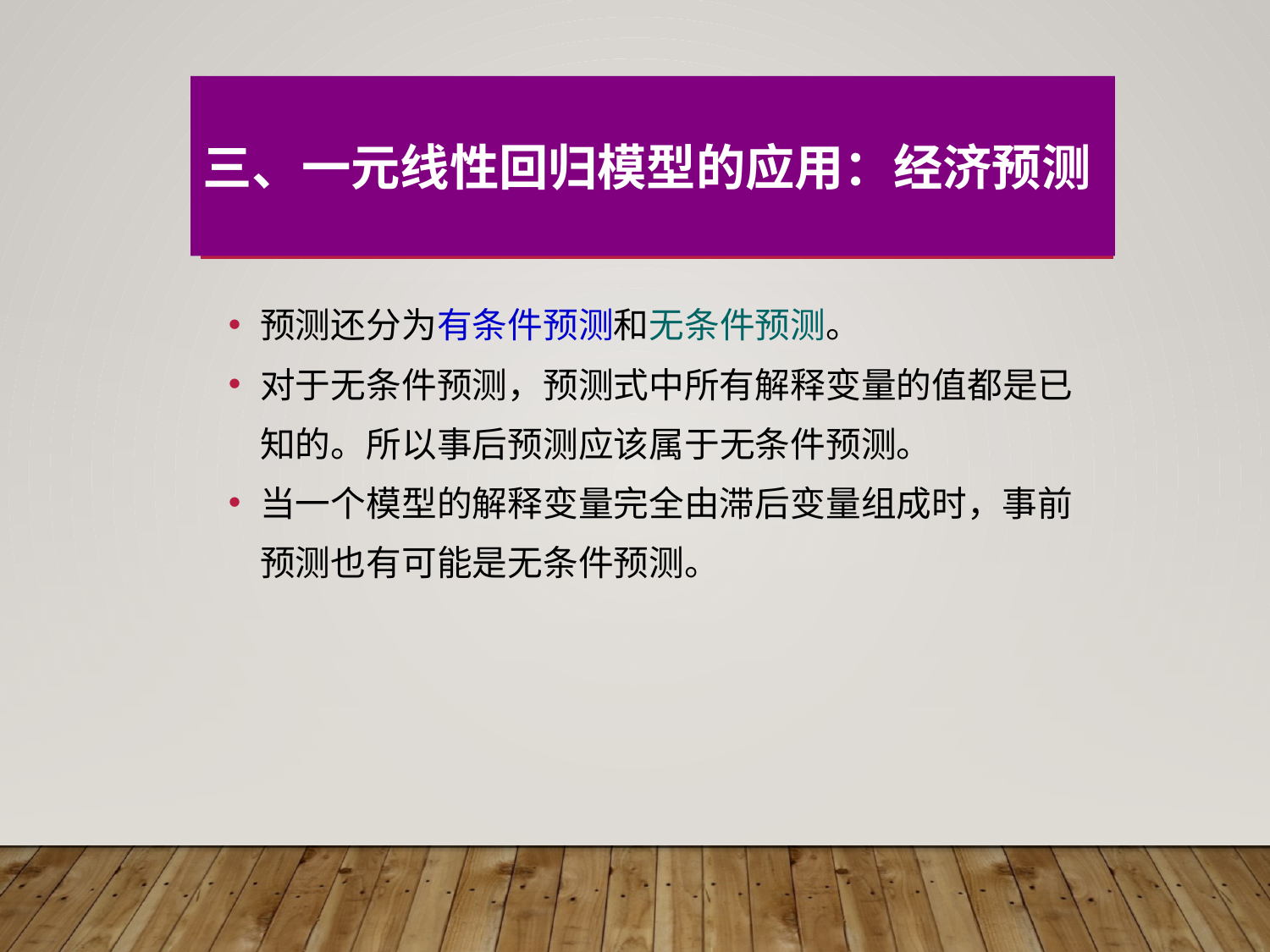

三、一元线性回归模型的应用：经济预测
#
预测还分为有条件预测和无条件预测。
对于无条件预测，预测式中所有解释变量的值都是已知的。所以事后预测应该属于无条件预测。
当一个模型的解释变量完全由滞后变量组成时，事前预测也有可能是无条件预测。